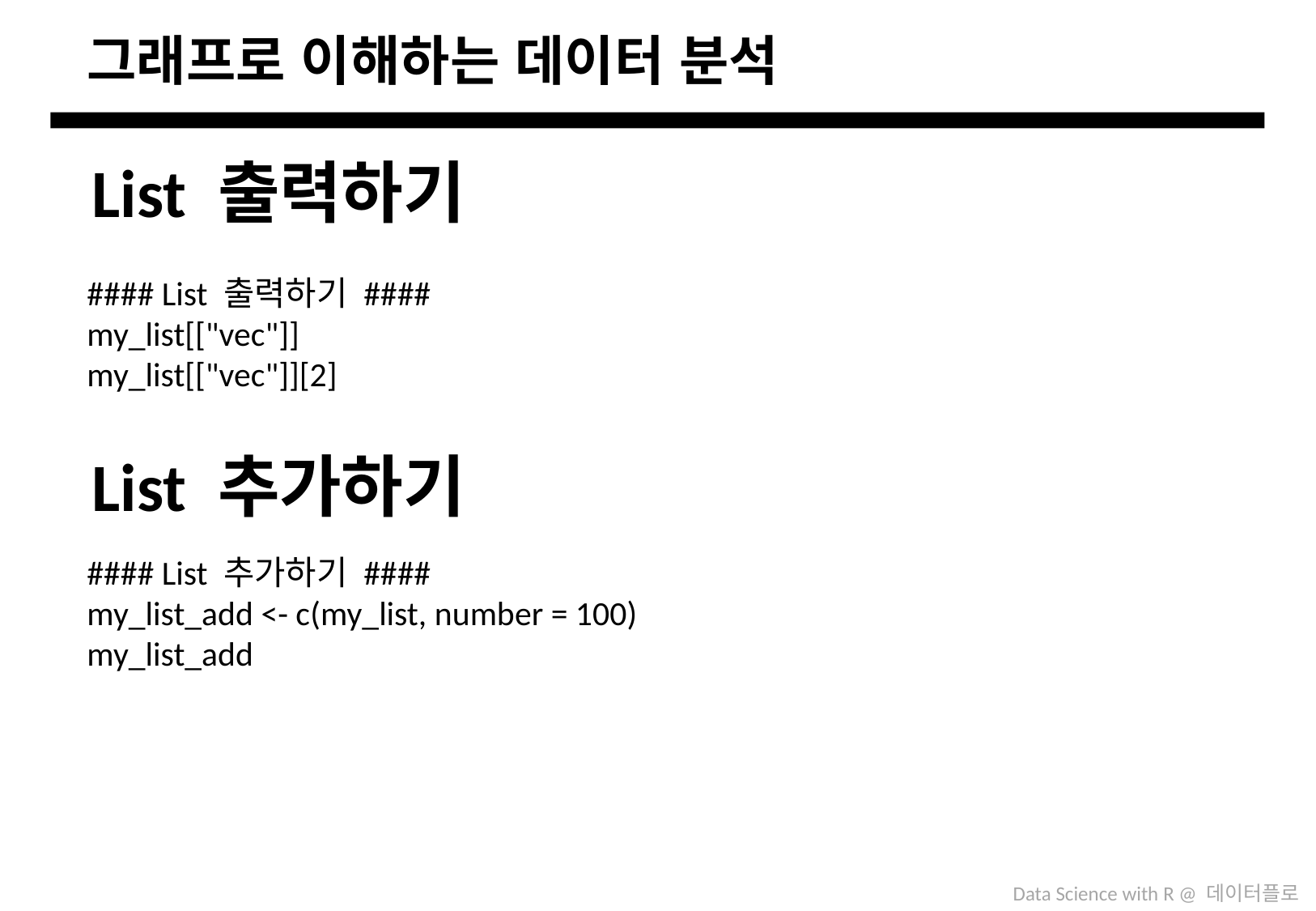

# 그래프로 이해하는 데이터 분석
List 출력하기

#### List 출력하기 ####
my_list[["vec"]]
my_list[["vec"]][2]
List 추가하기

#### List 추가하기 ####
my_list_add <- c(my_list, number = 100)
my_list_add